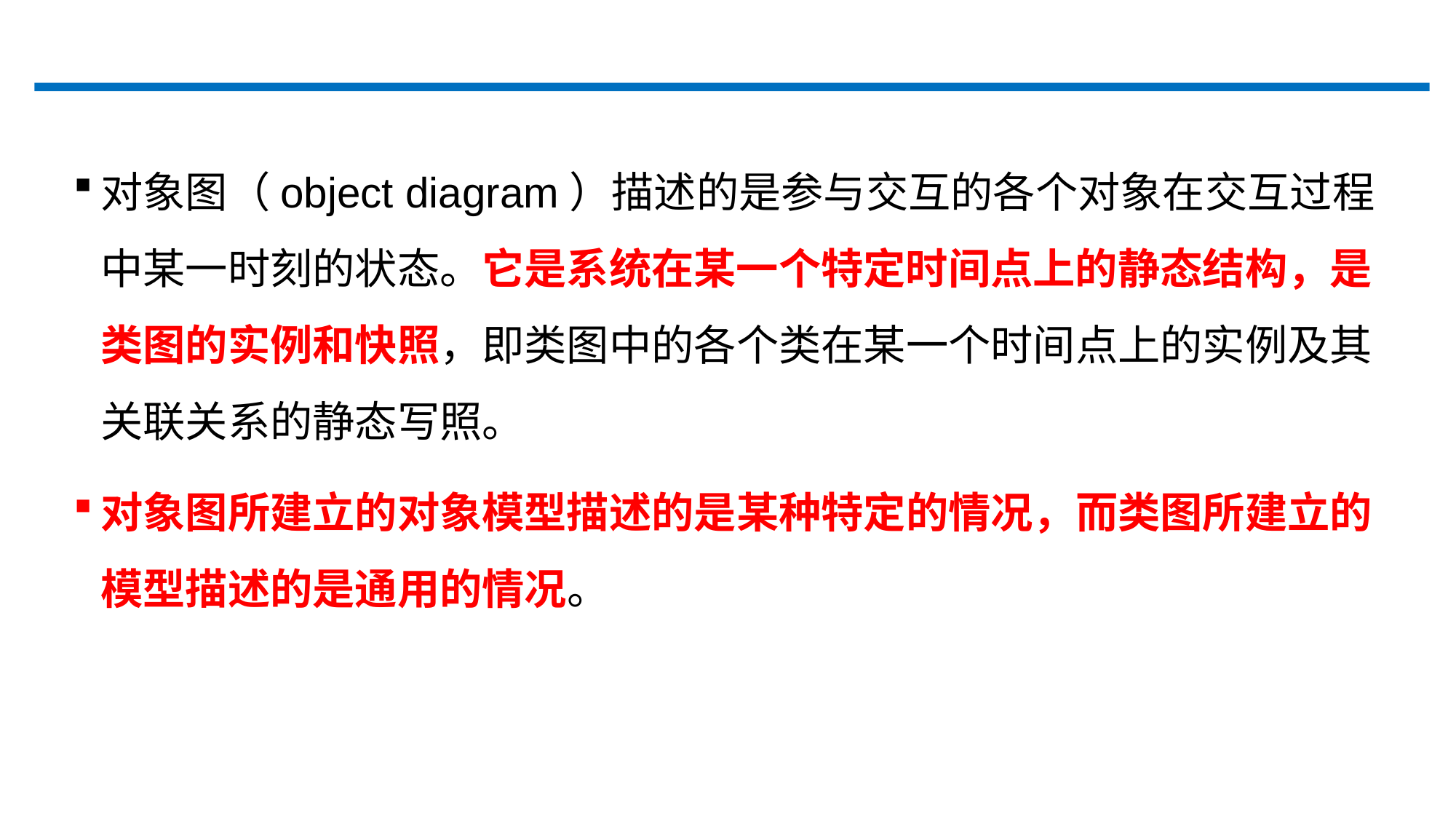

对象图（object diagram）描述的是参与交互的各个对象在交互过程中某一时刻的状态。它是系统在某一个特定时间点上的静态结构，是类图的实例和快照，即类图中的各个类在某一个时间点上的实例及其关联关系的静态写照。
对象图所建立的对象模型描述的是某种特定的情况，而类图所建立的模型描述的是通用的情况。